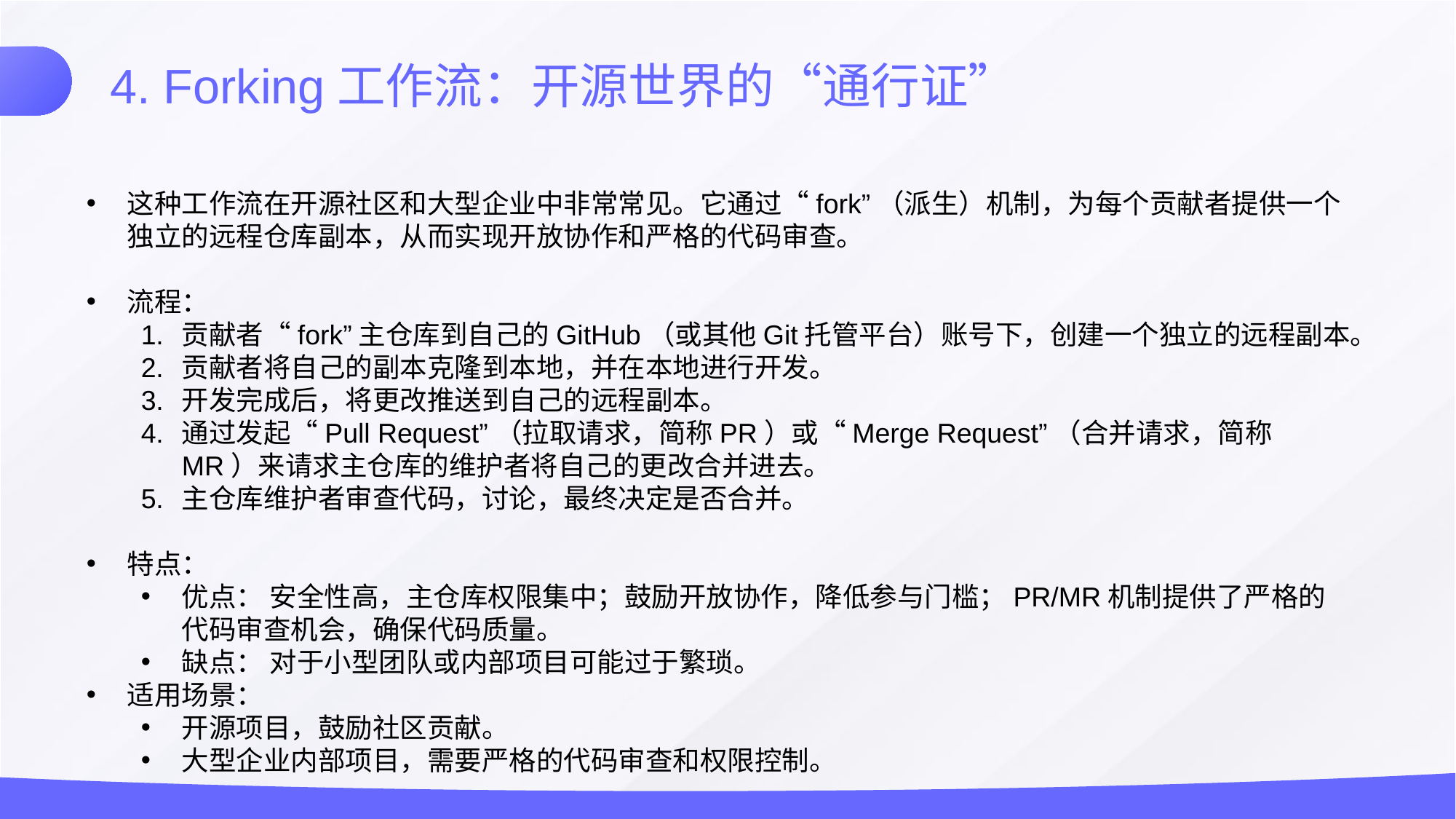

4. Forking工作流：开源世界的“通行证”
这种工作流在开源社区和大型企业中非常常见。它通过“fork”（派生）机制，为每个贡献者提供一个独立的远程仓库副本，从而实现开放协作和严格的代码审查。

流程：
贡献者“fork”主仓库到自己的GitHub（或其他Git托管平台）账号下，创建一个独立的远程副本。
贡献者将自己的副本克隆到本地，并在本地进行开发。
开发完成后，将更改推送到自己的远程副本。
通过发起“Pull Request”（拉取请求，简称PR）或“Merge Request”（合并请求，简称MR）来请求主仓库的维护者将自己的更改合并进去。
主仓库维护者审查代码，讨论，最终决定是否合并。

特点：
优点： 安全性高，主仓库权限集中；鼓励开放协作，降低参与门槛；PR/MR机制提供了严格的代码审查机会，确保代码质量。
缺点： 对于小型团队或内部项目可能过于繁琐。
适用场景：
开源项目，鼓励社区贡献。
大型企业内部项目，需要严格的代码审查和权限控制。